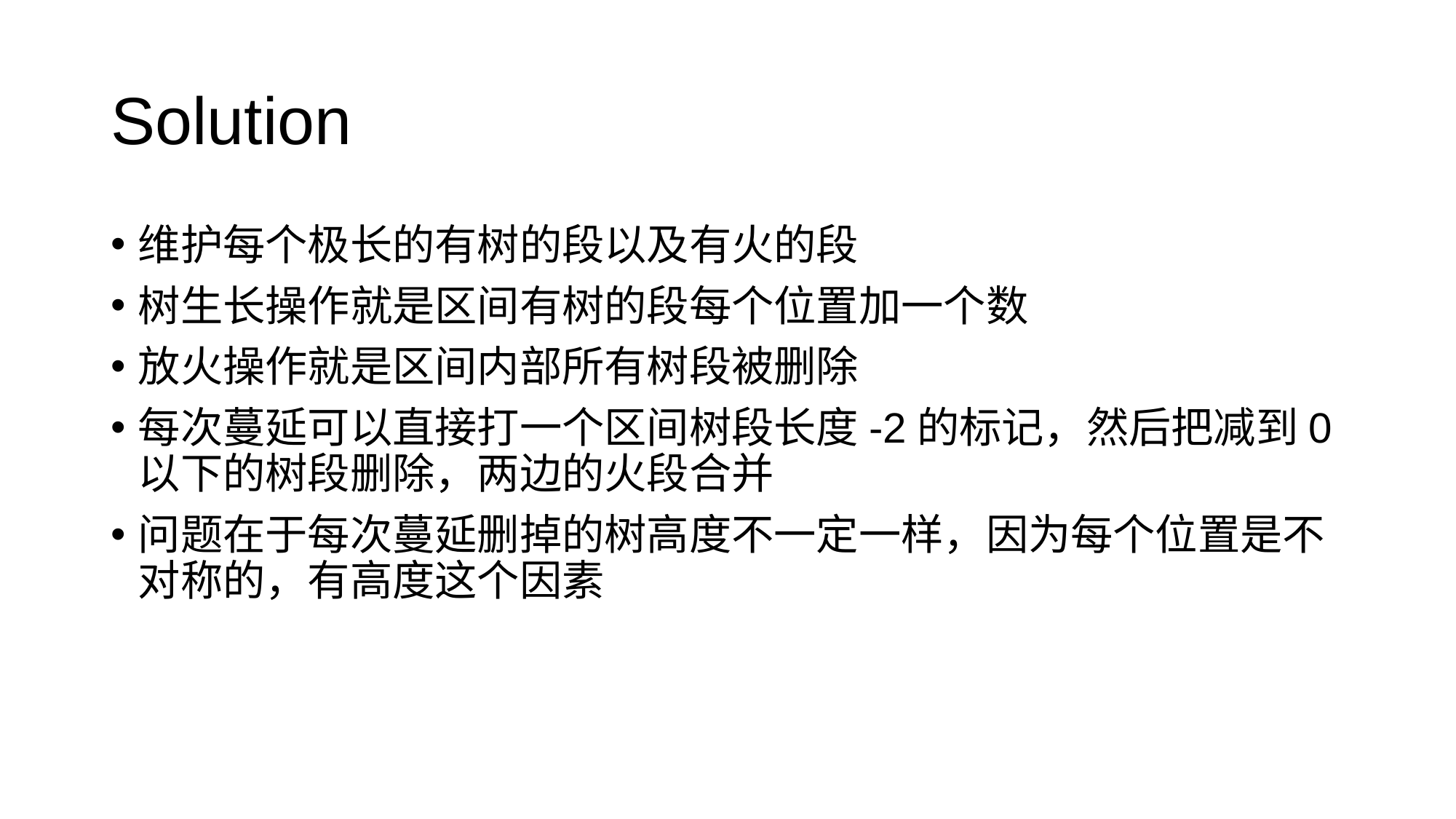

# Solution
维护每个极长的有树的段以及有火的段
树生长操作就是区间有树的段每个位置加一个数
放火操作就是区间内部所有树段被删除
每次蔓延可以直接打一个区间树段长度-2的标记，然后把减到0以下的树段删除，两边的火段合并
问题在于每次蔓延删掉的树高度不一定一样，因为每个位置是不对称的，有高度这个因素